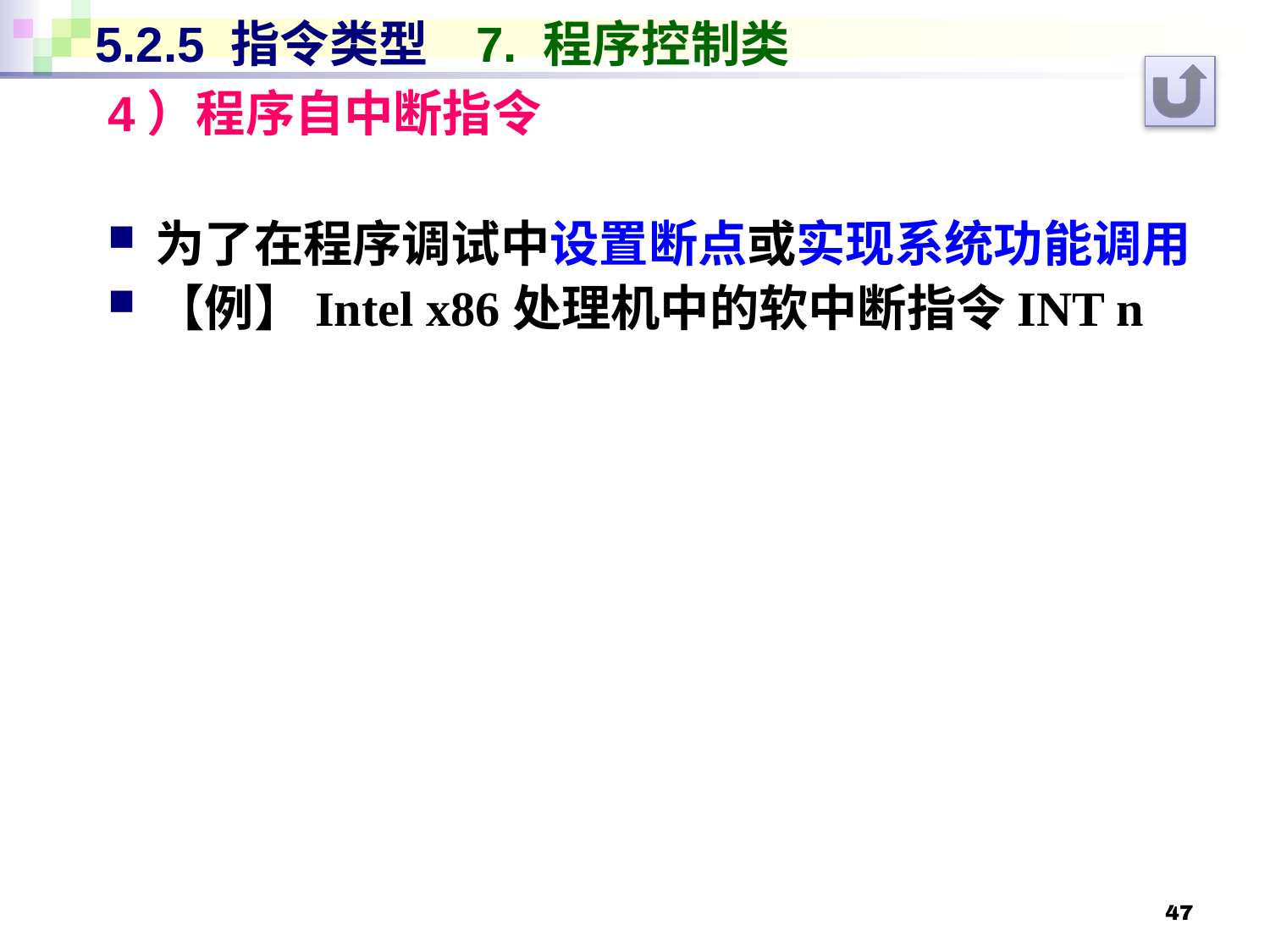

# 5.2.5 指令类型	7. 程序控制类

4）程序自中断指令
为了在程序调试中设置断点或实现系统功能调用
【例】Intel x86处理机中的软中断指令INT n
47